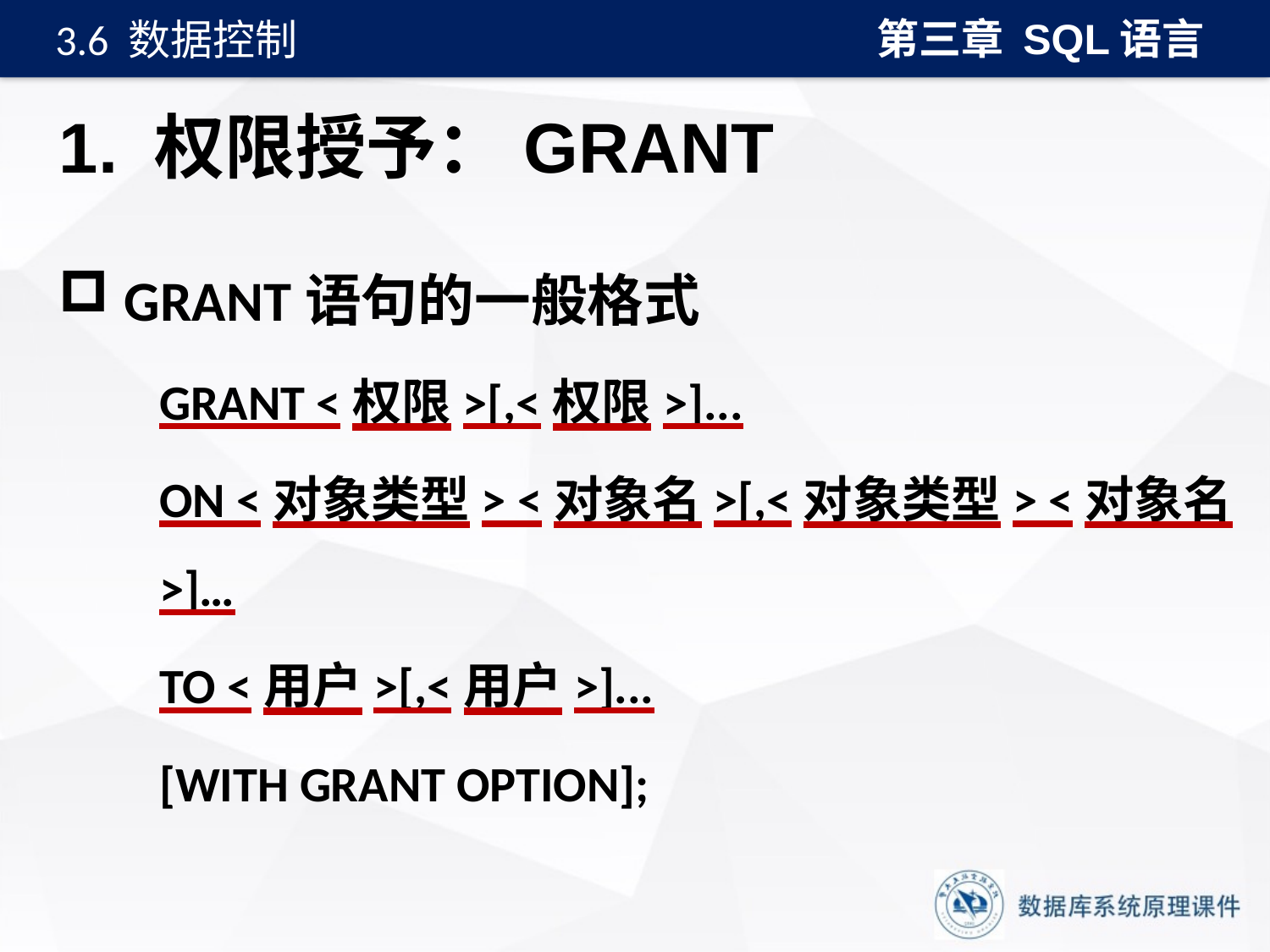

第三章 SQL语言
3.6 数据控制
# 1. 权限授予：GRANT
 GRANT语句的一般格式
GRANT <权限>[,<权限>]...
ON <对象类型> <对象名>[,<对象类型> <对象名>]…
TO <用户>[,<用户>]...
[WITH GRANT OPTION];